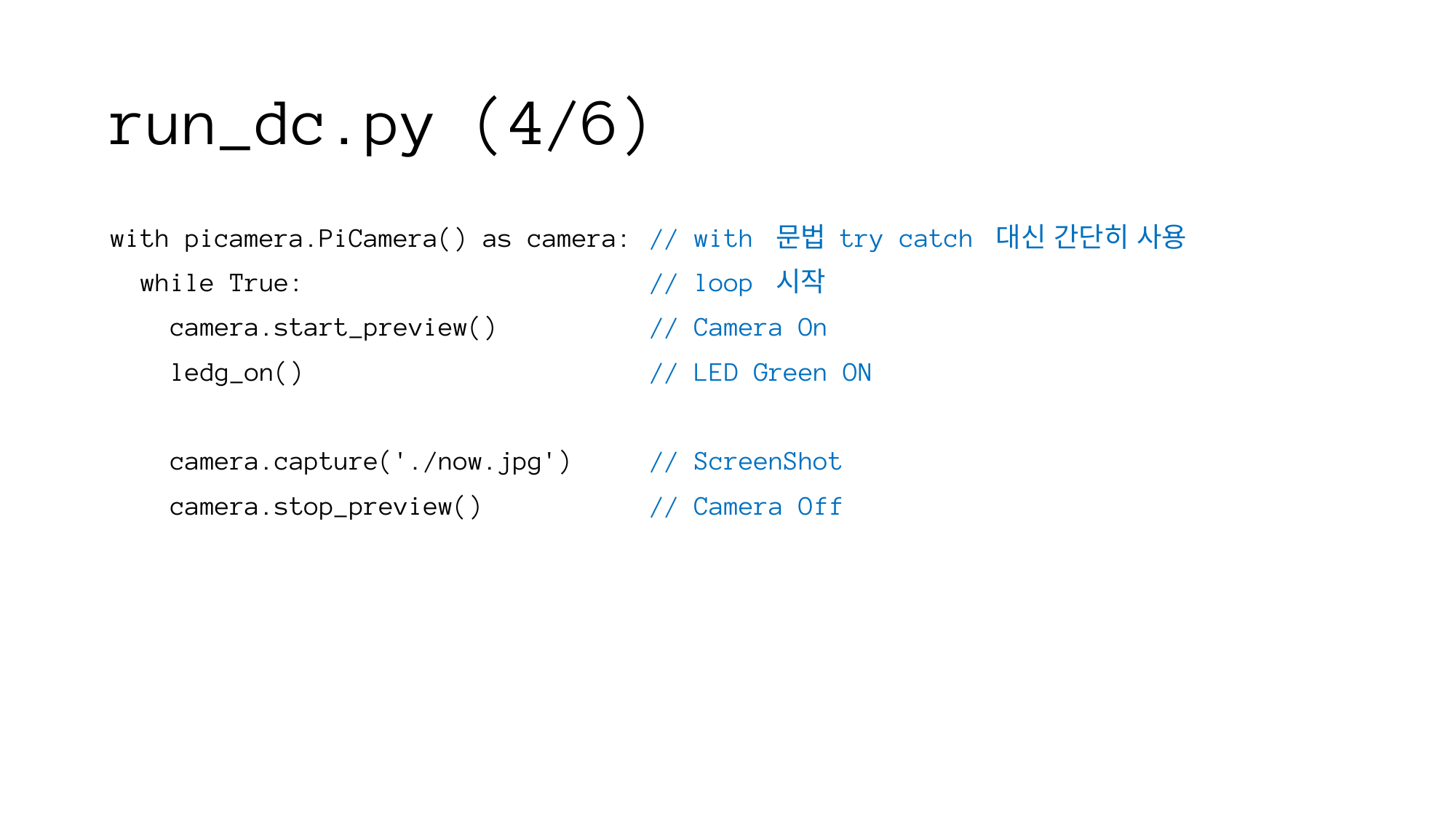

# run_dc.py (4/6)
with picamera.PiCamera() as camera:
  while True:
    camera.start_preview()
    ledg_on()

    camera.capture('./now.jpg')
    camera.stop_preview()

// with 문법 try catch 대신 간단히 사용
// loop 시작
// Camera On
// LED Green ON

// ScreenShot
// Camera Off